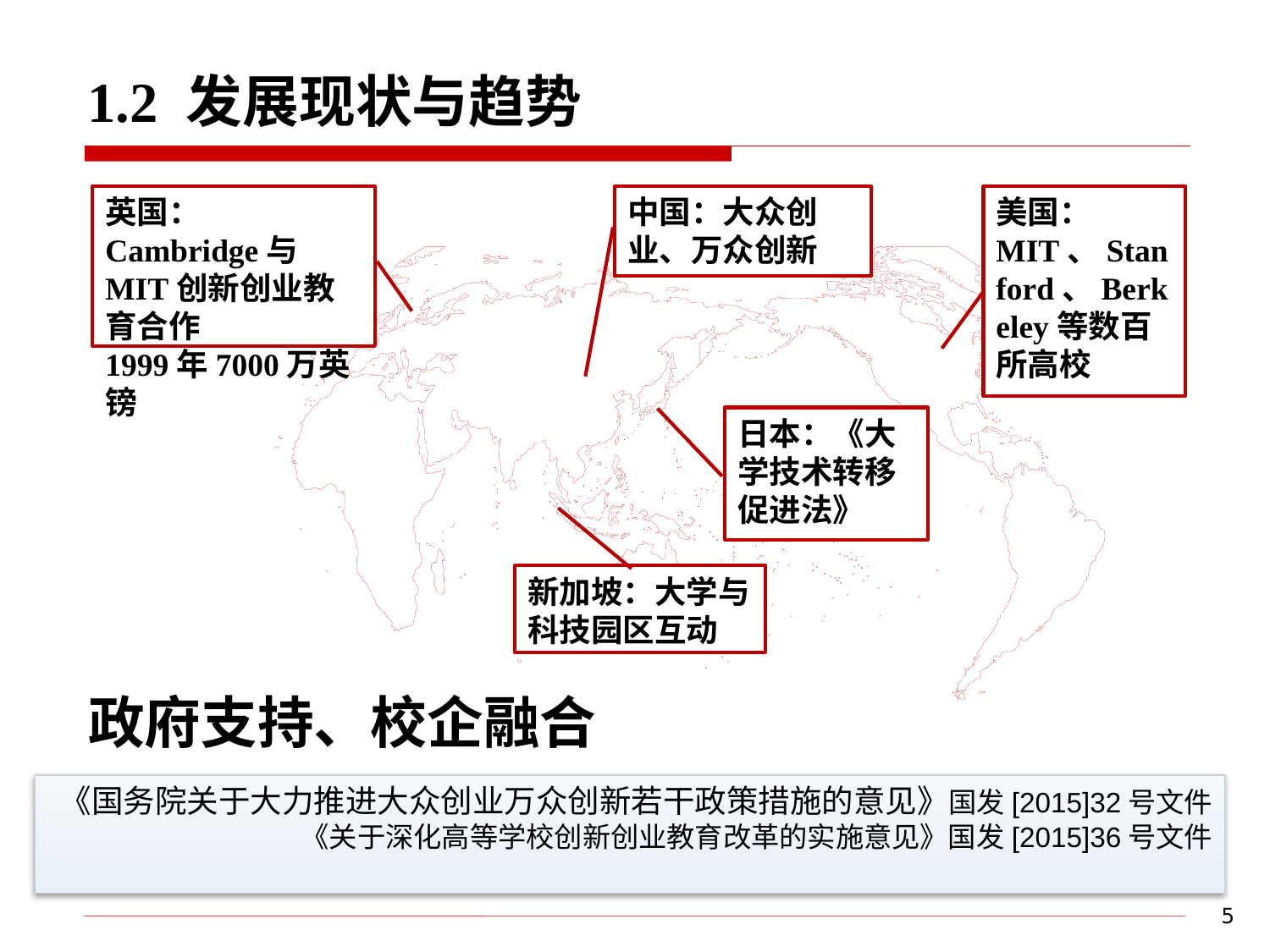

1.2 发展现状与趋势
中国：大众创业、万众创新
美国：
MIT、Stanford、Berkeley等数百所高校
英国：
Cambridge与MIT创新创业教育合作
1999年7000万英镑

日本：《大学技术转移促进法》
新加坡：大学与科技园区互动
政府支持、校企融合
《国务院关于大力推进大众创业万众创新若干政策措施的意见》国发[2015]32号文件
《关于深化高等学校创新创业教育改革的实施意见》国发[2015]36号文件

5